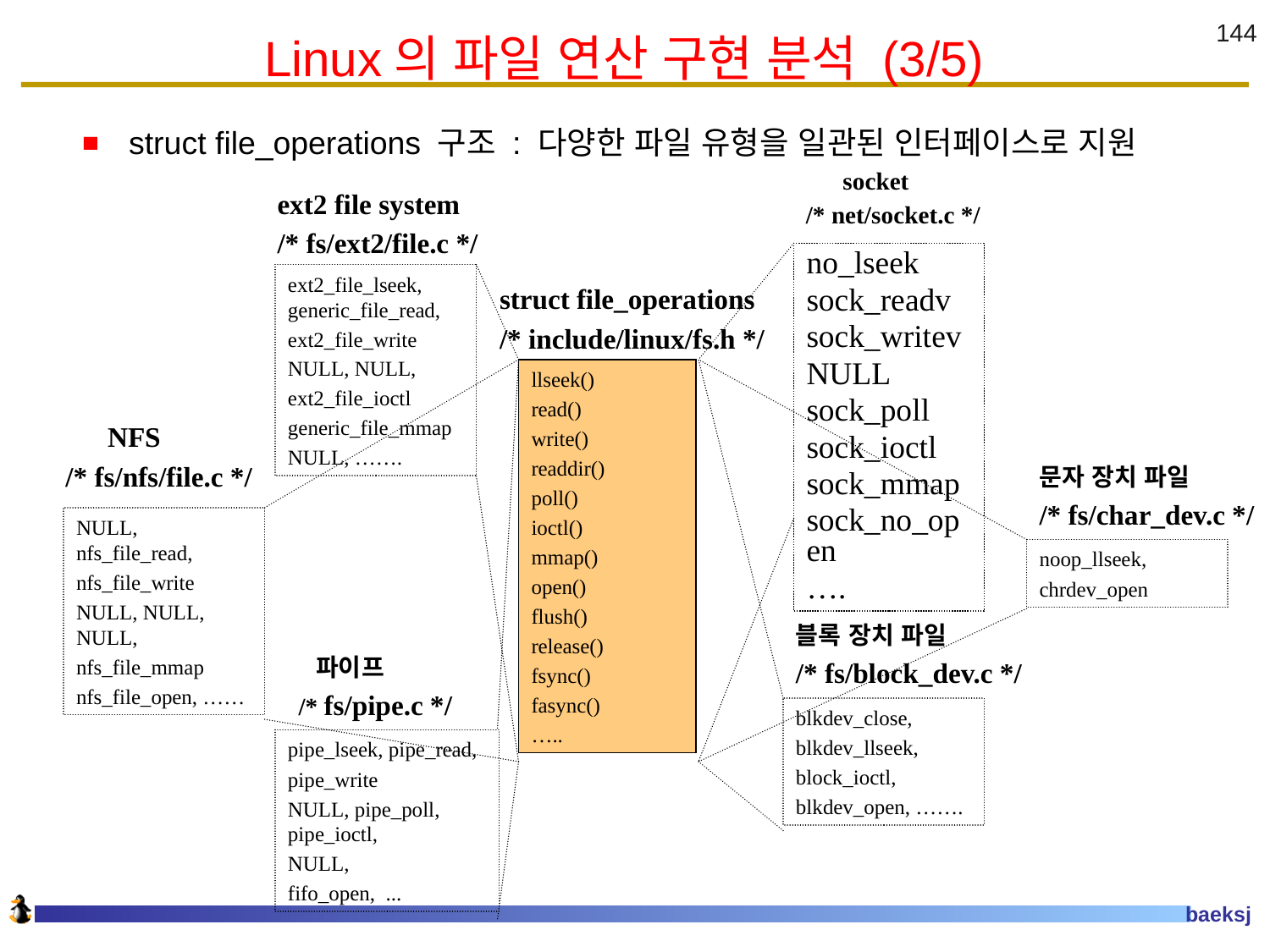

# Linux의 파일 연산 구현 분석 (3/5)
144
struct file_operations 구조 : 다양한 파일 유형을 일관된 인터페이스로 지원
      socket
/* net/socket.c */
ext2 file system
/* fs/ext2/file.c */

no_lseek
sock_readv
sock_writev
NULL
sock_poll
sock_ioctl
sock_mmap
sock_no_open
….
ext2_file_lseek, generic_file_read,
ext2_file_write
NULL, NULL,
ext2_file_ioctl
generic_file_mmap
NULL, …….

struct file_operations
/* include/linux/fs.h */

llseek()
read()
write()
readdir()
poll()
ioctl()
mmap()
open()
flush()
release()
fsync()
fasync()
…..

      NFS
/* fs/nfs/file.c */
문자 장치 파일
/* fs/char_dev.c */

NULL, nfs_file_read,
nfs_file_write
NULL, NULL, NULL,
nfs_file_mmap
nfs_file_open, ……

noop_llseek,
chrdev_open

블록 장치 파일
/* fs/block_dev.c */
  파이프
/* fs/pipe.c */
blkdev_close,
blkdev_llseek,
block_ioctl,
blkdev_open, …….

pipe_lseek, pipe_read,
pipe_write
NULL, pipe_poll, pipe_ioctl,
NULL,
fifo_open,  ...